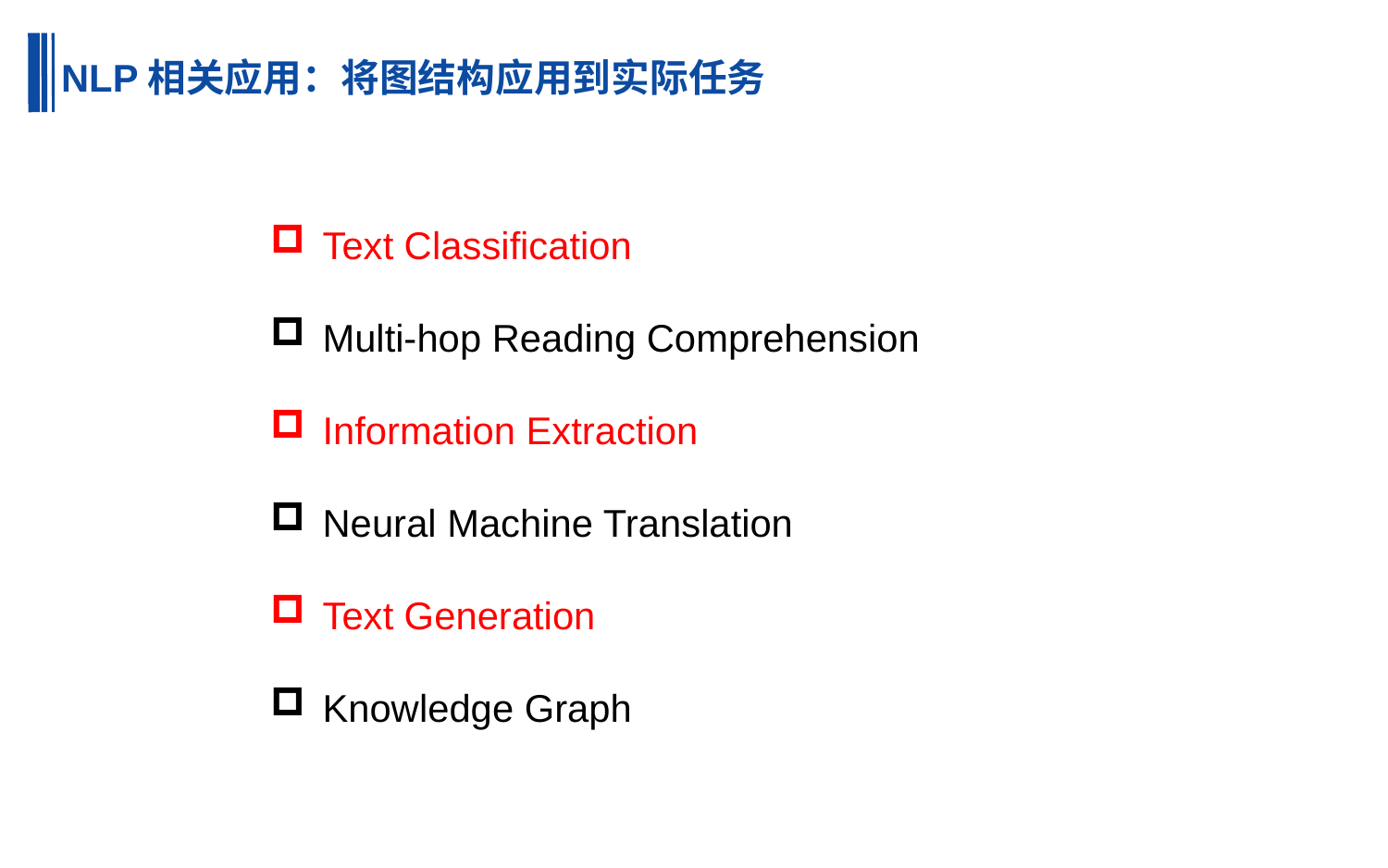

# NLP相关应用：将图结构应用到实际任务
Text Classification

Multi-hop Reading Comprehension

Information Extraction

Neural Machine Translation

Text Generation

Knowledge Graph